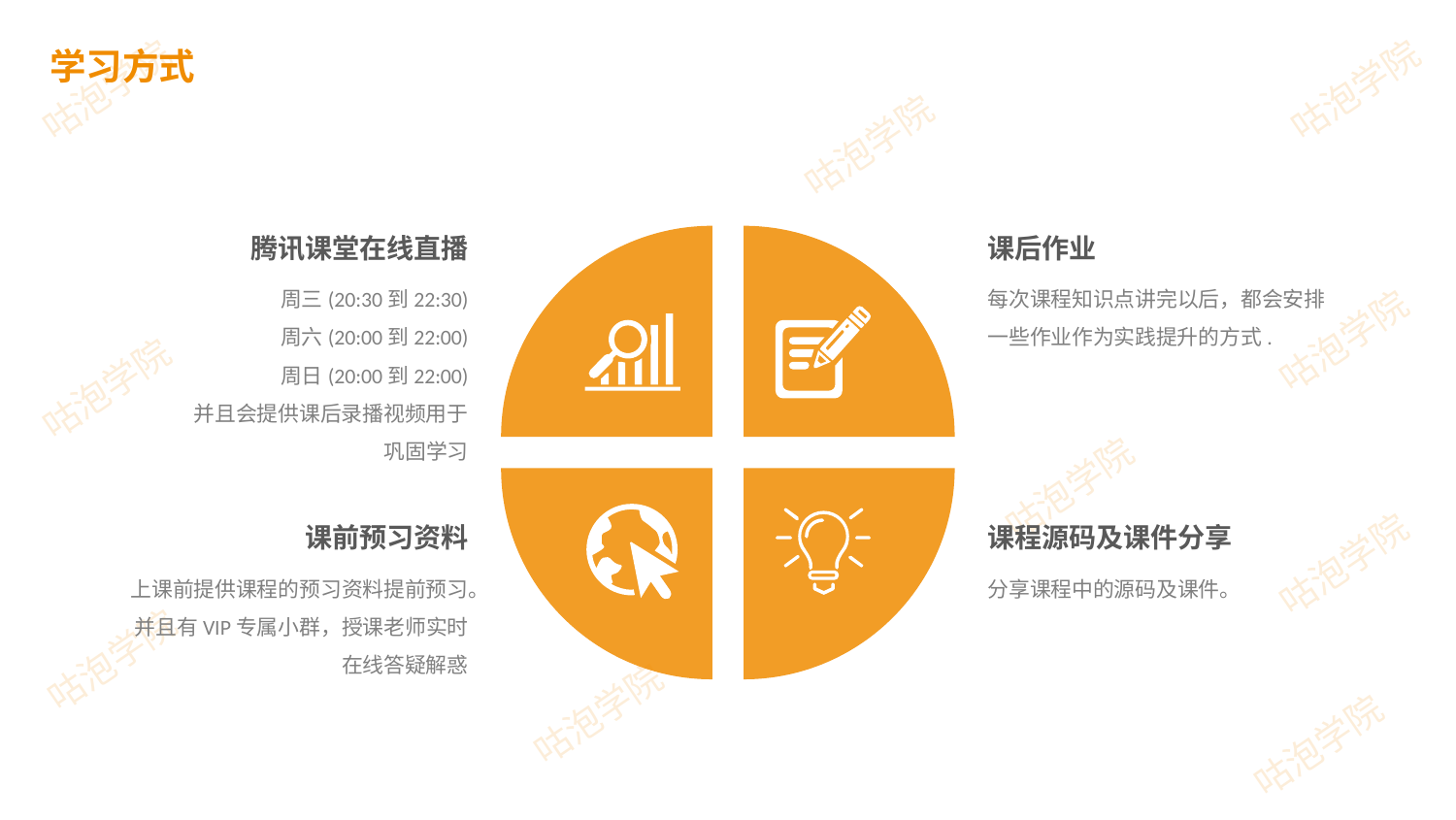

学习方式

课后作业
每次课程知识点讲完以后，都会安排一些作业作为实践提升的方式.
腾讯课堂在线直播
周三(20:30到22:30)
周六(20:00到22:00)
周日(20:00到22:00)
并且会提供课后录播视频用于巩固学习

课前预习资料
上课前提供课程的预习资料提前预习。并且有VIP专属小群，授课老师实时在线答疑解惑
课程源码及课件分享
分享课程中的源码及课件。